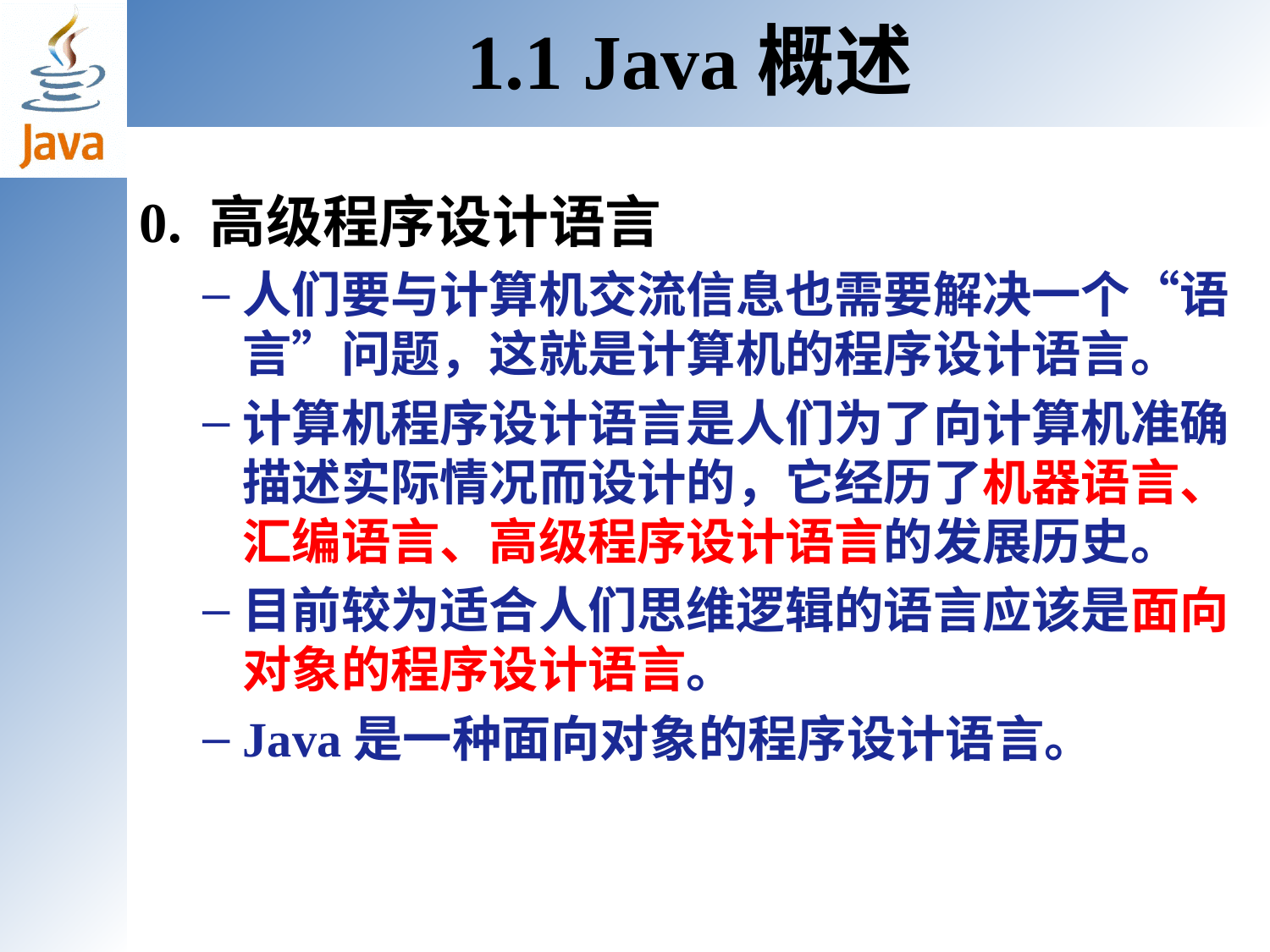

# 1.1 Java概述
0. 高级程序设计语言
人们要与计算机交流信息也需要解决一个“语言”问题，这就是计算机的程序设计语言。
计算机程序设计语言是人们为了向计算机准确描述实际情况而设计的，它经历了机器语言、汇编语言、高级程序设计语言的发展历史。
目前较为适合人们思维逻辑的语言应该是面向对象的程序设计语言。
Java是一种面向对象的程序设计语言。
23